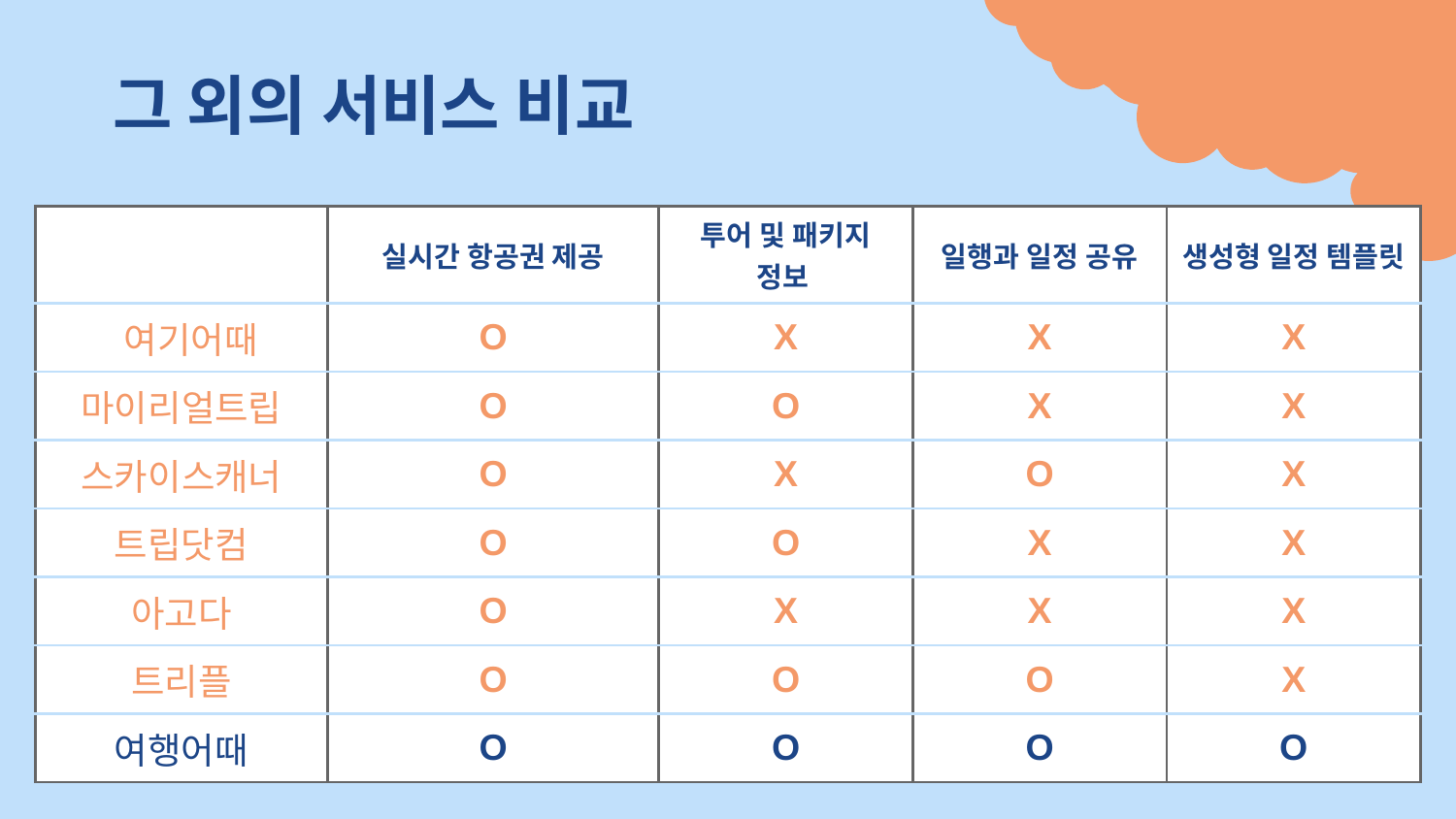

# 그 외의 서비스 비교

|  | 실시간 항공권 제공 | 투어 및 패키지 정보 | 일행과 일정 공유 | 생성형 일정 템플릿 |
| --- | --- | --- | --- | --- |
| 여기어때 | O | X | X | X |
| 마이리얼트립 | O | O | X | X |
| 스카이스캐너 | O | X | O | X |
| 트립닷컴 | O | O | X | X |
| 아고다 | O | X | X | X |
| 트리플 | O | O | O | X |
| 여행어때 | O | O | O | O |